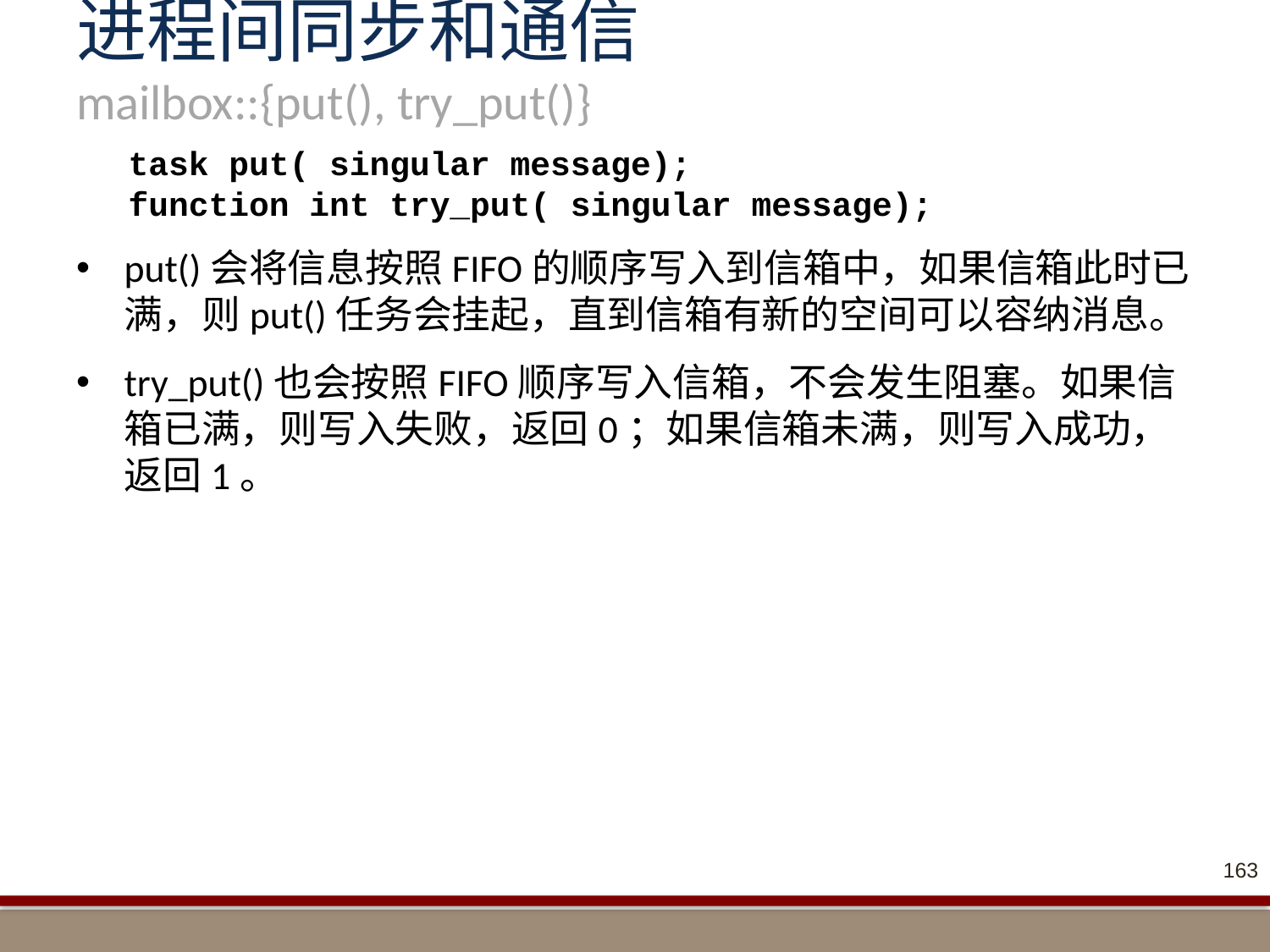

# 进程间同步和通信 mailbox::{put(), try_put()}
task put( singular message);
function int try_put( singular message);
put()会将信息按照FIFO的顺序写入到信箱中，如果信箱此时已满，则put()任务会挂起，直到信箱有新的空间可以容纳消息。
try_put()也会按照FIFO顺序写入信箱，不会发生阻塞。如果信箱已满，则写入失败，返回0；如果信箱未满，则写入成功，返回1。
163